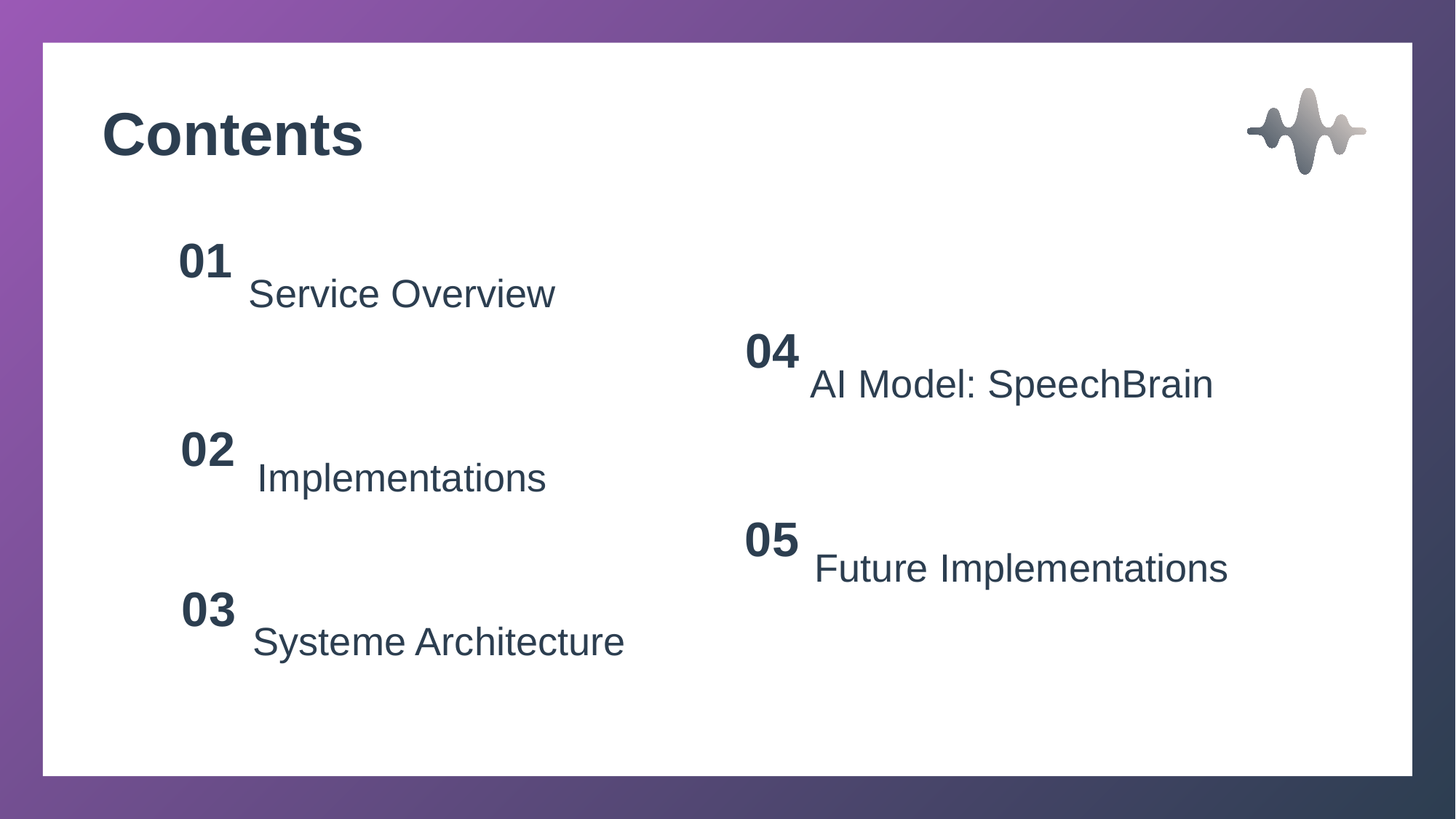

Contents
서비스 소개
아키텍쳐 구성
 데모 영상 시연
향후 논의
01
Service Overview
04
AI Model: SpeechBrain
02
Implementations
05
Future Implementations
03
Systeme Architecture